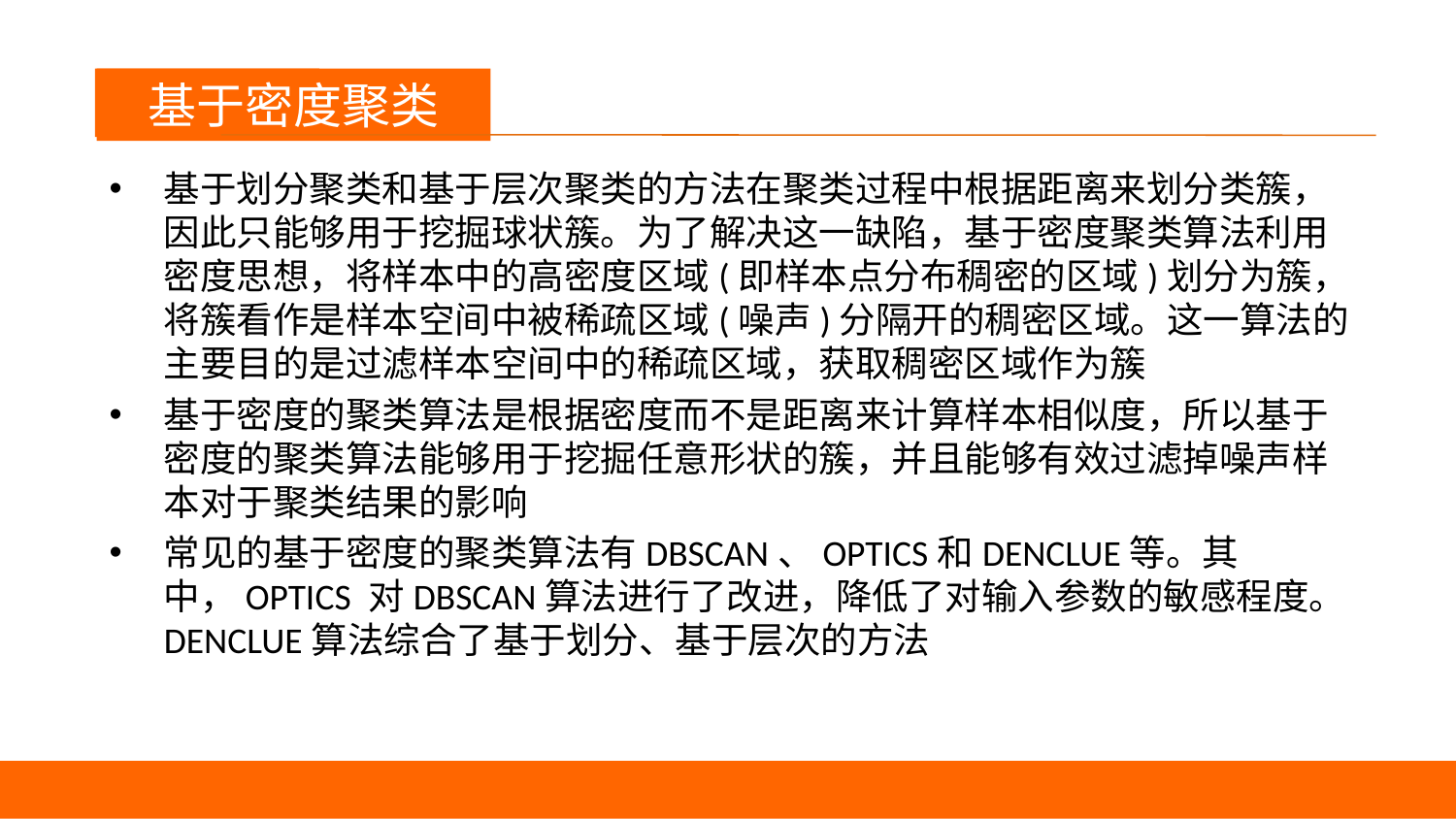

基于密度聚类
基于划分聚类和基于层次聚类的方法在聚类过程中根据距离来划分类簇，因此只能够用于挖掘球状簇。为了解决这一缺陷，基于密度聚类算法利用密度思想，将样本中的高密度区域(即样本点分布稠密的区域)划分为簇，将簇看作是样本空间中被稀疏区域(噪声)分隔开的稠密区域。这一算法的主要目的是过滤样本空间中的稀疏区域，获取稠密区域作为簇
基于密度的聚类算法是根据密度而不是距离来计算样本相似度，所以基于密度的聚类算法能够用于挖掘任意形状的簇，并且能够有效过滤掉噪声样本对于聚类结果的影响
常见的基于密度的聚类算法有DBSCAN、OPTICS和DENCLUE等。其中，OPTICS 对DBSCAN算法进行了改进，降低了对输入参数的敏感程度。DENCLUE算法综合了基于划分、基于层次的方法